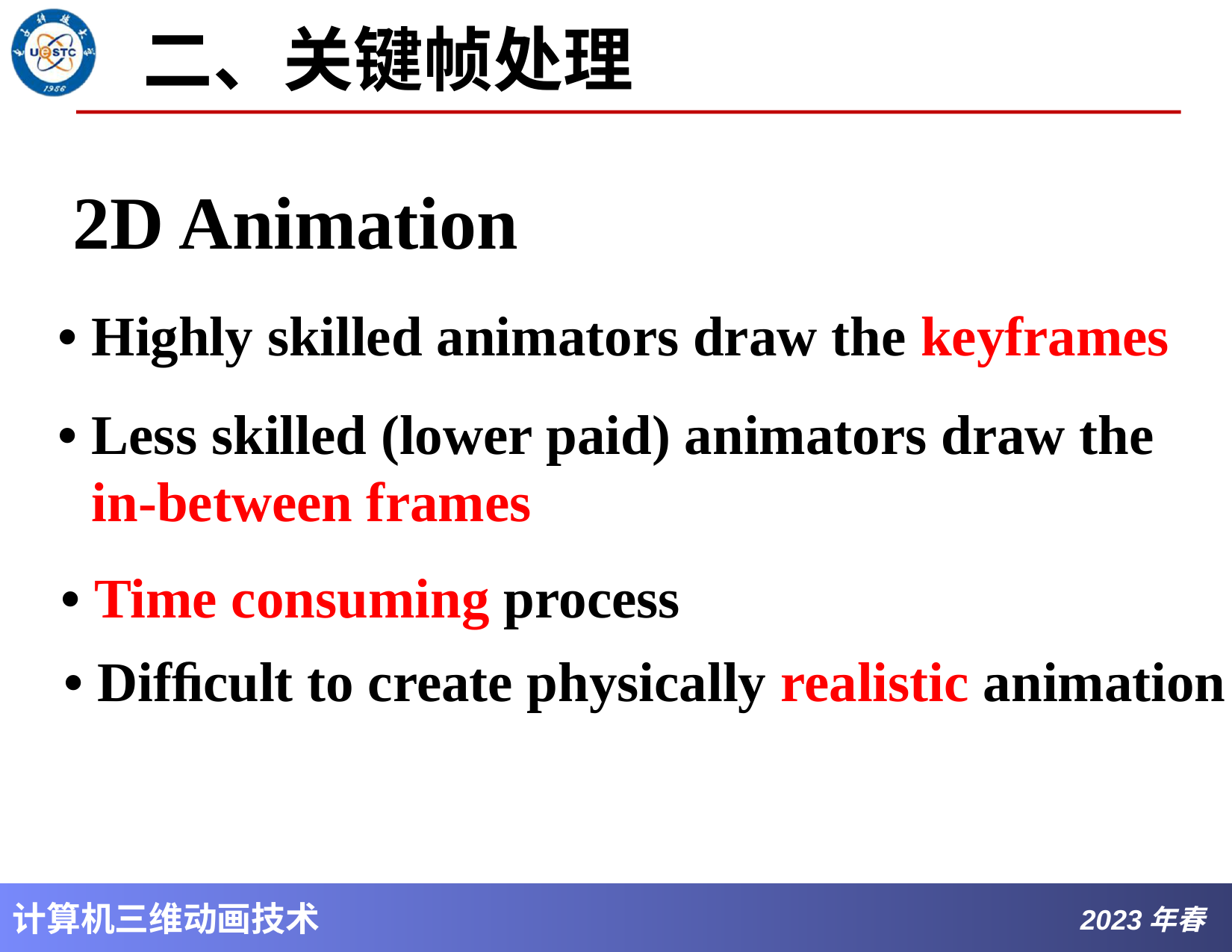

二、关键帧处理
# 2D Animation
• Highly skilled animators draw the keyframes

• Less skilled (lower paid) animators draw the in-between frames
• Time consuming process
• Difﬁcult to create physically realistic animation